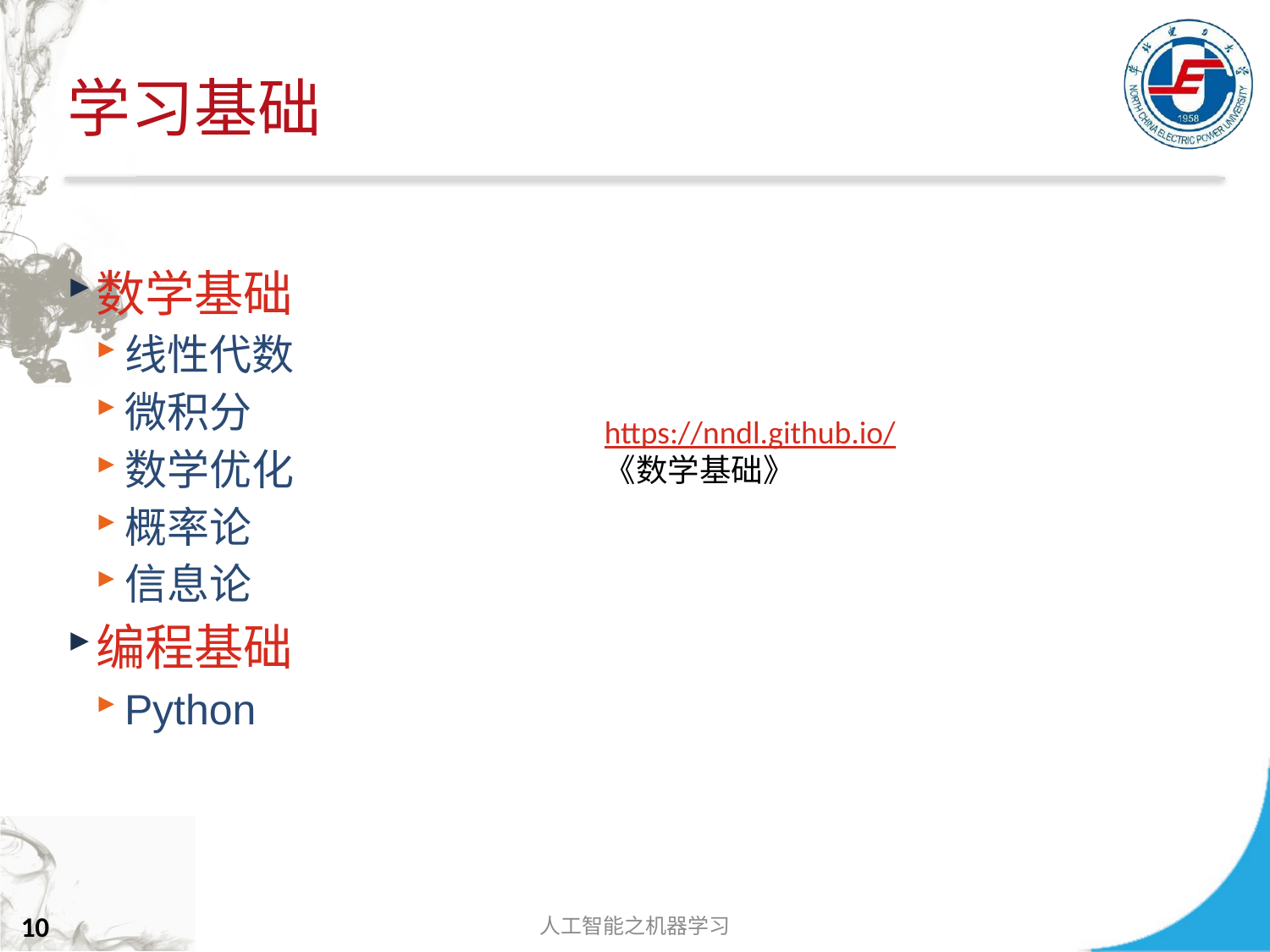

# 学习基础
数学基础
线性代数
微积分
数学优化
概率论
信息论
编程基础
Python
https://nndl.github.io/
《数学基础》
人工智能之机器学习
10